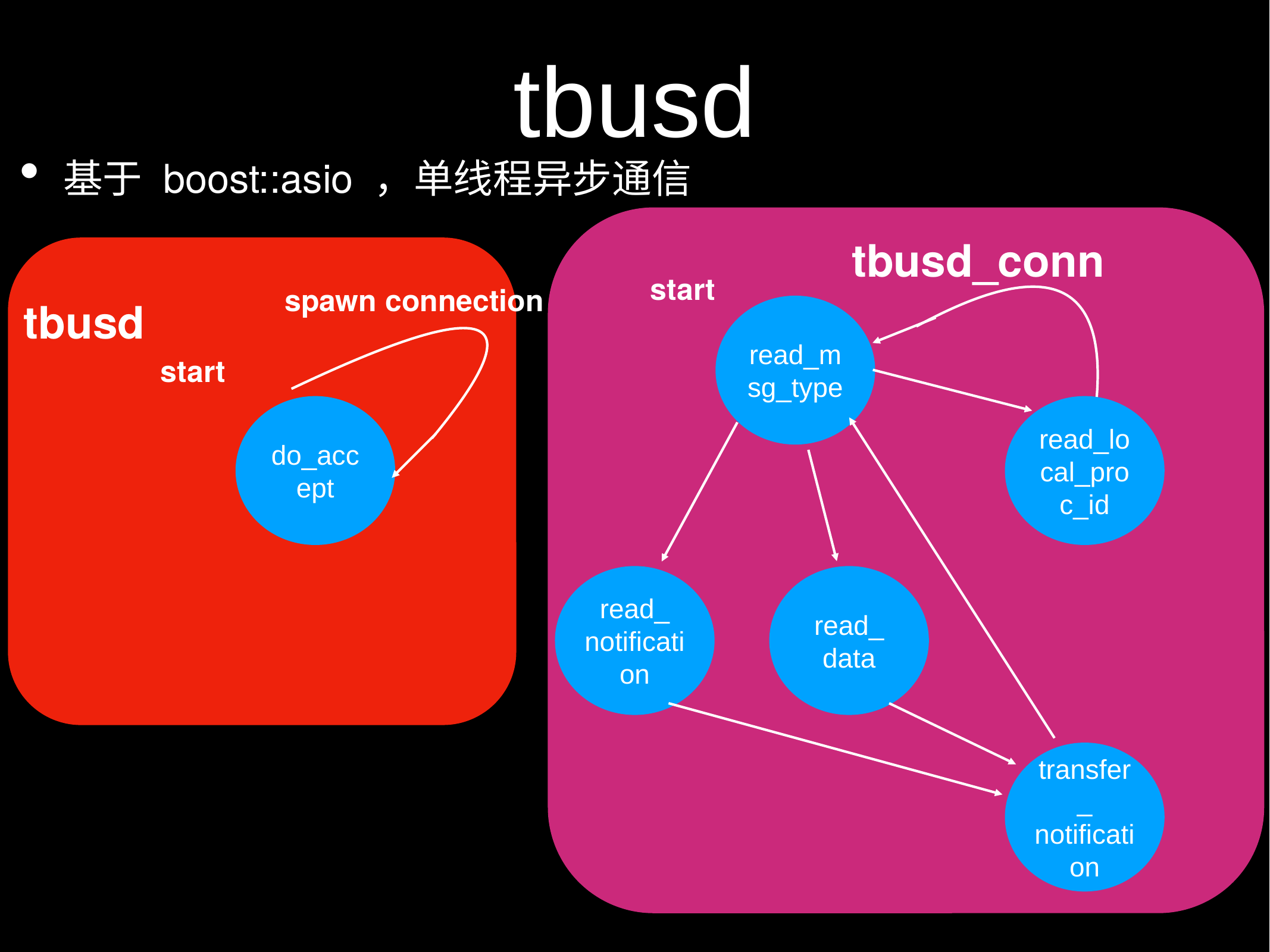

# tbusd
基于 boost::asio ，单线程异步通信

tbusd_conn

start
spawn connection

tbusd
read_msg_type

start

do_accept
read_local_proc_id

read_
notification
read_
data

transfer_
notification